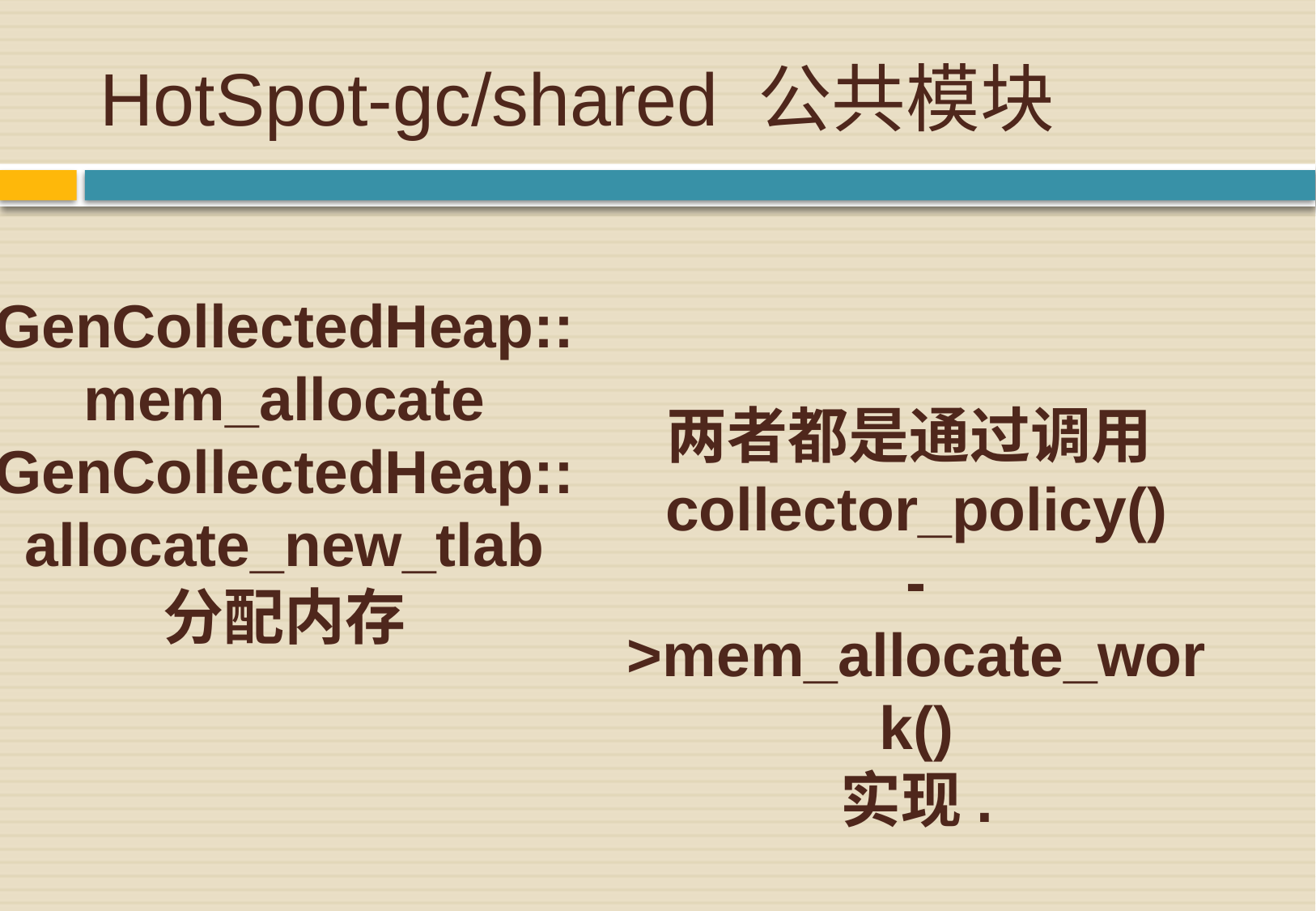

# HotSpot-gc/shared 公共模块
GenCollectedHeap::mem_allocate
GenCollectedHeap::allocate_new_tlab
分配内存

两者都是通过调用collector_policy()
->mem_allocate_work()
实现.